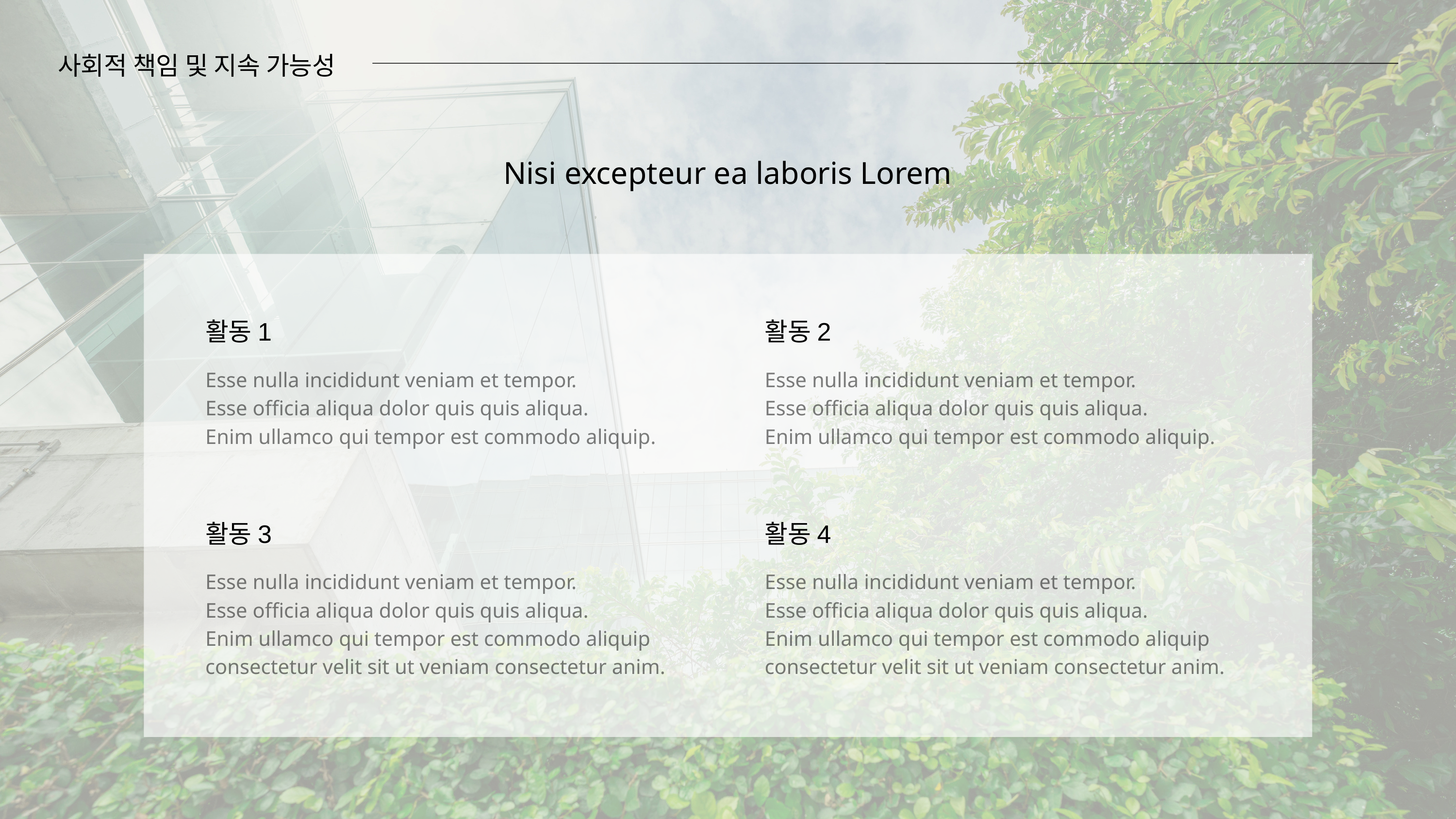

사회적 책임 및 지속 가능성

Nisi excepteur ea laboris Lorem

활동1
활동2
Esse nulla incididunt veniam et tempor.
Esse officia aliqua dolor quis quis aliqua.
Enim ullamco qui tempor est commodo aliquip.
Esse nulla incididunt veniam et tempor.
Esse officia aliqua dolor quis quis aliqua.
Enim ullamco qui tempor est commodo aliquip.
활동3
활동4
Esse nulla incididunt veniam et tempor.
Esse officia aliqua dolor quis quis aliqua.
Enim ullamco qui tempor est commodo aliquip consectetur velit sit ut veniam consectetur anim.
Esse nulla incididunt veniam et tempor.
Esse officia aliqua dolor quis quis aliqua.
Enim ullamco qui tempor est commodo aliquip consectetur velit sit ut veniam consectetur anim.